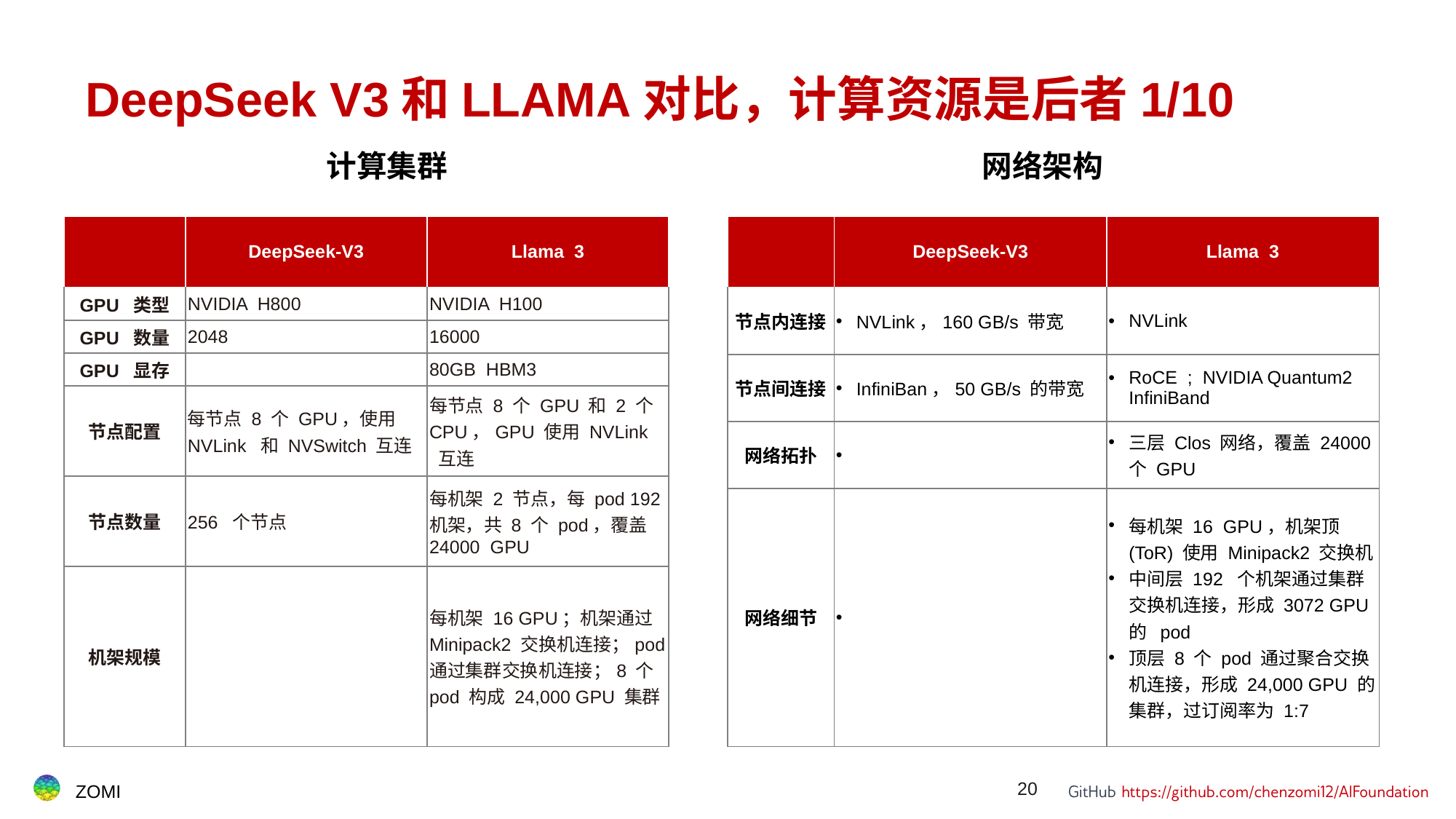

# DeepSeek V3和LLAMA对比，计算资源是后者1/10
计算集群
网络架构
|  | DeepSeek-V3 | Llama  3 |
| --- | --- | --- |
| GPU  类型 | NVIDIA  H800 | NVIDIA  H100 |
| GPU  数量 | 2048 | 16000 |
| GPU  显存 |  | 80GB  HBM3 |
| 节点配置 | 每节点 8 个 GPU，使用 NVLink  和 NVSwitch 互连 | 每节点 8 个 GPU 和 2 个 CPU，GPU 使用 NVLink  互连 |
| 节点数量 | 256  个节点 | 每机架 2 节点，每 pod 192 机架，共 8 个 pod，覆盖 24000  GPU |
| 机架规模 |  | 每机架 16 GPU；机架通过 Minipack2 交换机连接；pod 通过集群交换机连接；8 个  pod 构成 24,000 GPU 集群 |
|  | DeepSeek-V3 | Llama  3 |
| --- | --- | --- |
| 节点内连接 | NVLink，160 GB/s 带宽 | NVLink |
| 节点间连接 | InfiniBan，50 GB/s 的带宽 | RoCE  ;  NVIDIA Quantum2 InfiniBand |
| 网络拓扑 |  | 三层 Clos 网络，覆盖 24000 个 GPU |
| 网络细节 |  | 每机架 16  GPU，机架顶 (ToR) 使用 Minipack2 交换机 中间层 192  个机架通过集群交换机连接，形成 3072 GPU 的  pod 顶层 8 个 pod 通过聚合交换机连接，形成 24,000 GPU 的集群，过订阅率为 1:7 |